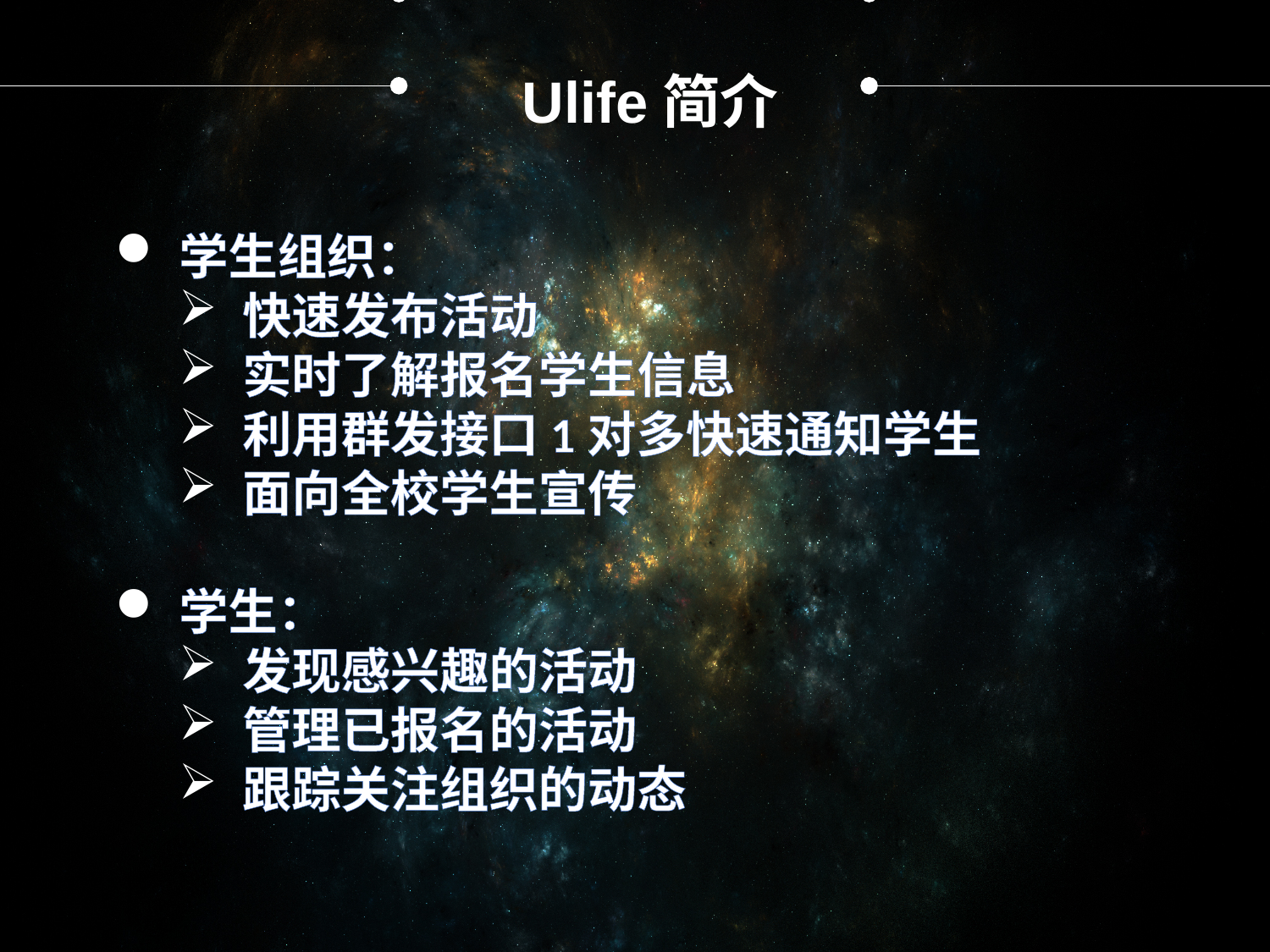

Ulife简介
学生组织：
快速发布活动
实时了解报名学生信息
利用群发接口1对多快速通知学生
面向全校学生宣传

学生：
发现感兴趣的活动
管理已报名的活动
跟踪关注组织的动态